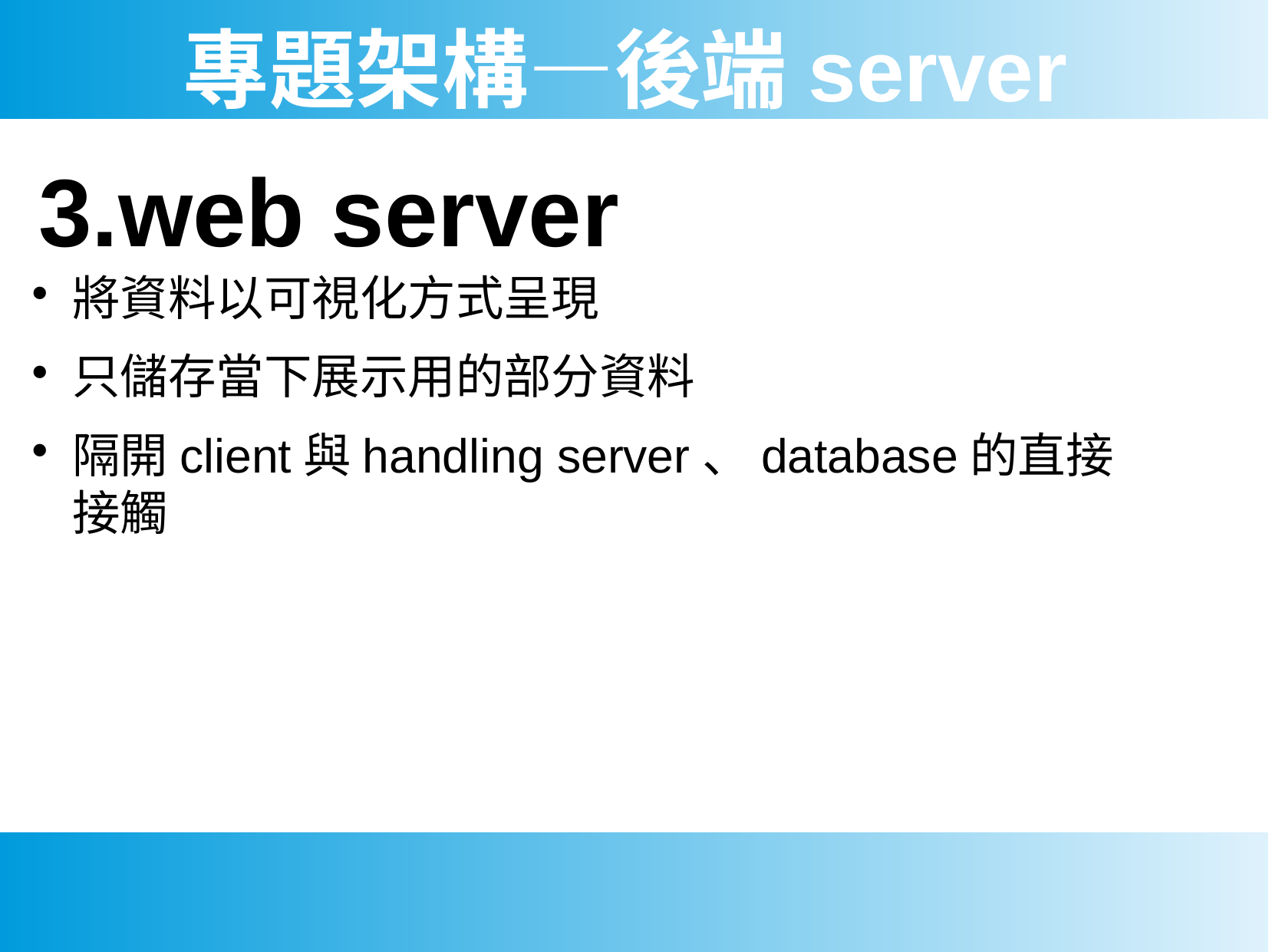

專題架構―後端server
3.web server
將資料以可視化方式呈現
只儲存當下展示用的部分資料
隔開client與handling server、database的直接接觸